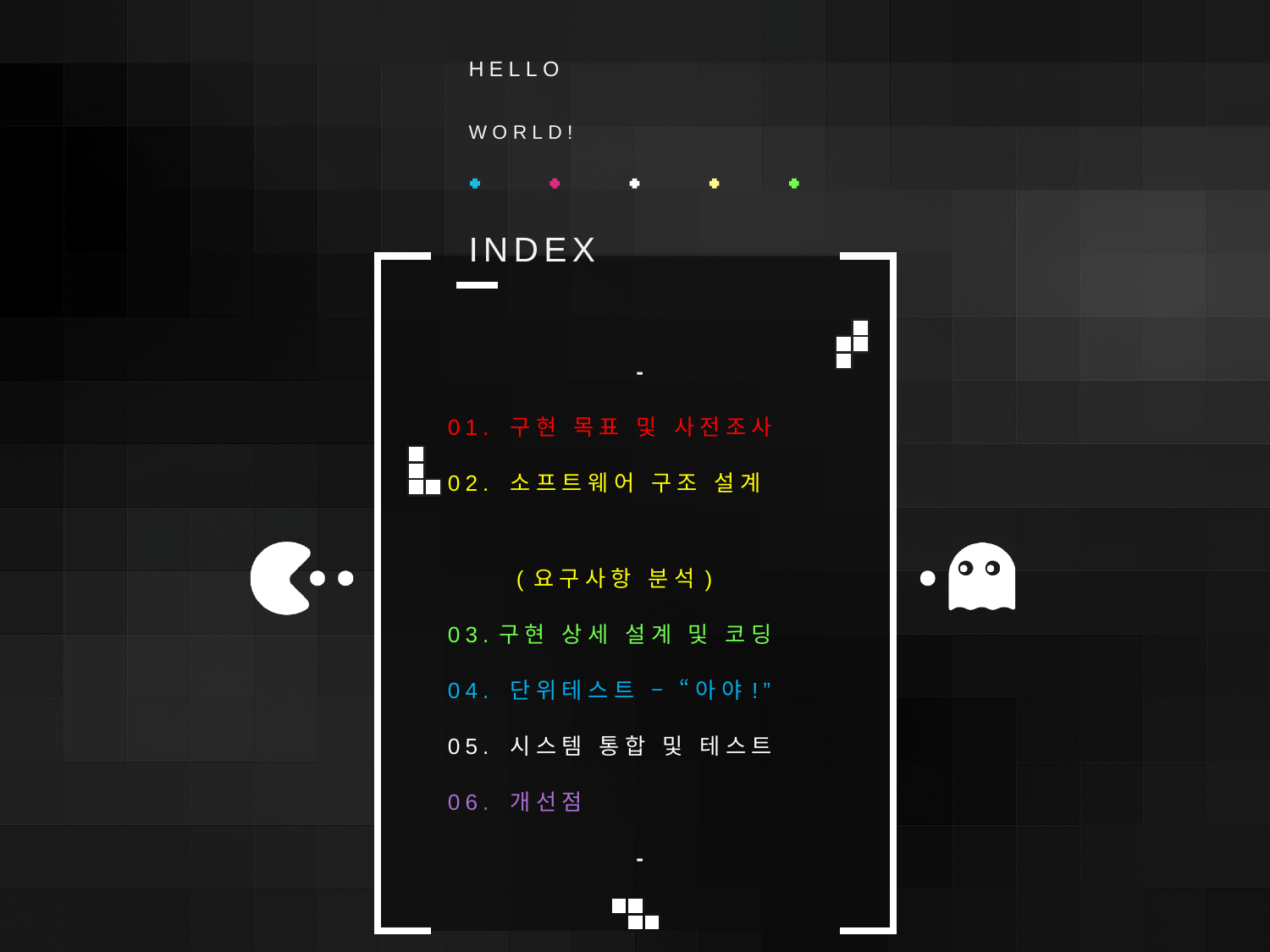

HELLO
WORLD!
INDEX
-
01. 구현 목표 및 사전조사
02. 소프트웨어 구조 설계
      (요구사항 분석)
03.구현 상세 설계 및 코딩
04. 단위테스트 – “아야!”
05. 시스템 통합 및 테스트
06. 개선점
-